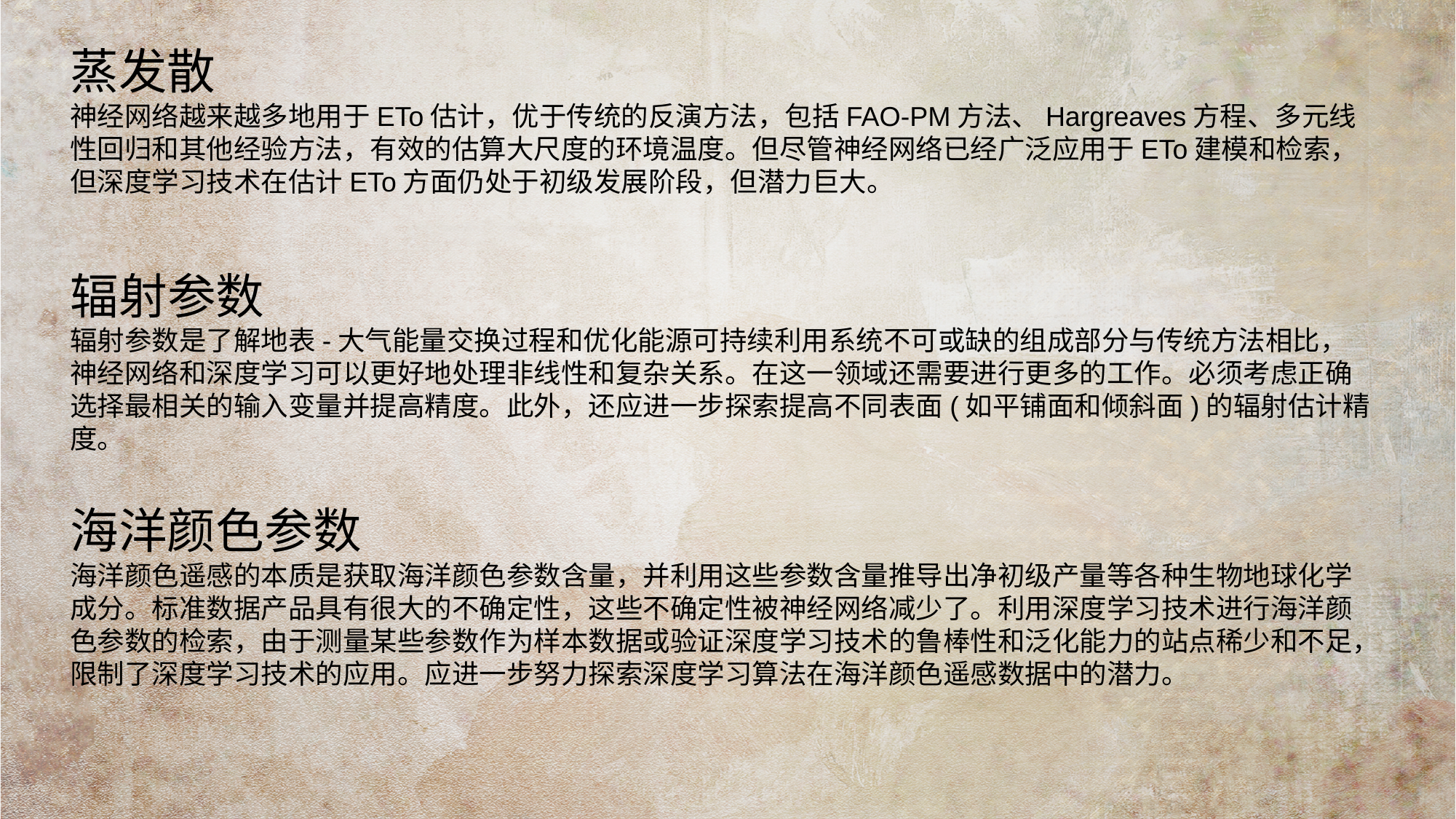

蒸发散
神经网络越来越多地用于ETo估计，优于传统的反演方法，包括FAO-PM方法、Hargreaves方程、多元线性回归和其他经验方法，有效的估算大尺度的环境温度。但尽管神经网络已经广泛应用于ETo建模和检索，但深度学习技术在估计ETo方面仍处于初级发展阶段，但潜力巨大。
辐射参数
辐射参数是了解地表-大气能量交换过程和优化能源可持续利用系统不可或缺的组成部分与传统方法相比，神经网络和深度学习可以更好地处理非线性和复杂关系。在这一领域还需要进行更多的工作。必须考虑正确选择最相关的输入变量并提高精度。此外，还应进一步探索提高不同表面(如平铺面和倾斜面)的辐射估计精度。
海洋颜色参数
海洋颜色遥感的本质是获取海洋颜色参数含量，并利用这些参数含量推导出净初级产量等各种生物地球化学成分。标准数据产品具有很大的不确定性，这些不确定性被神经网络减少了。利用深度学习技术进行海洋颜色参数的检索，由于测量某些参数作为样本数据或验证深度学习技术的鲁棒性和泛化能力的站点稀少和不足，限制了深度学习技术的应用。应进一步努力探索深度学习算法在海洋颜色遥感数据中的潜力。